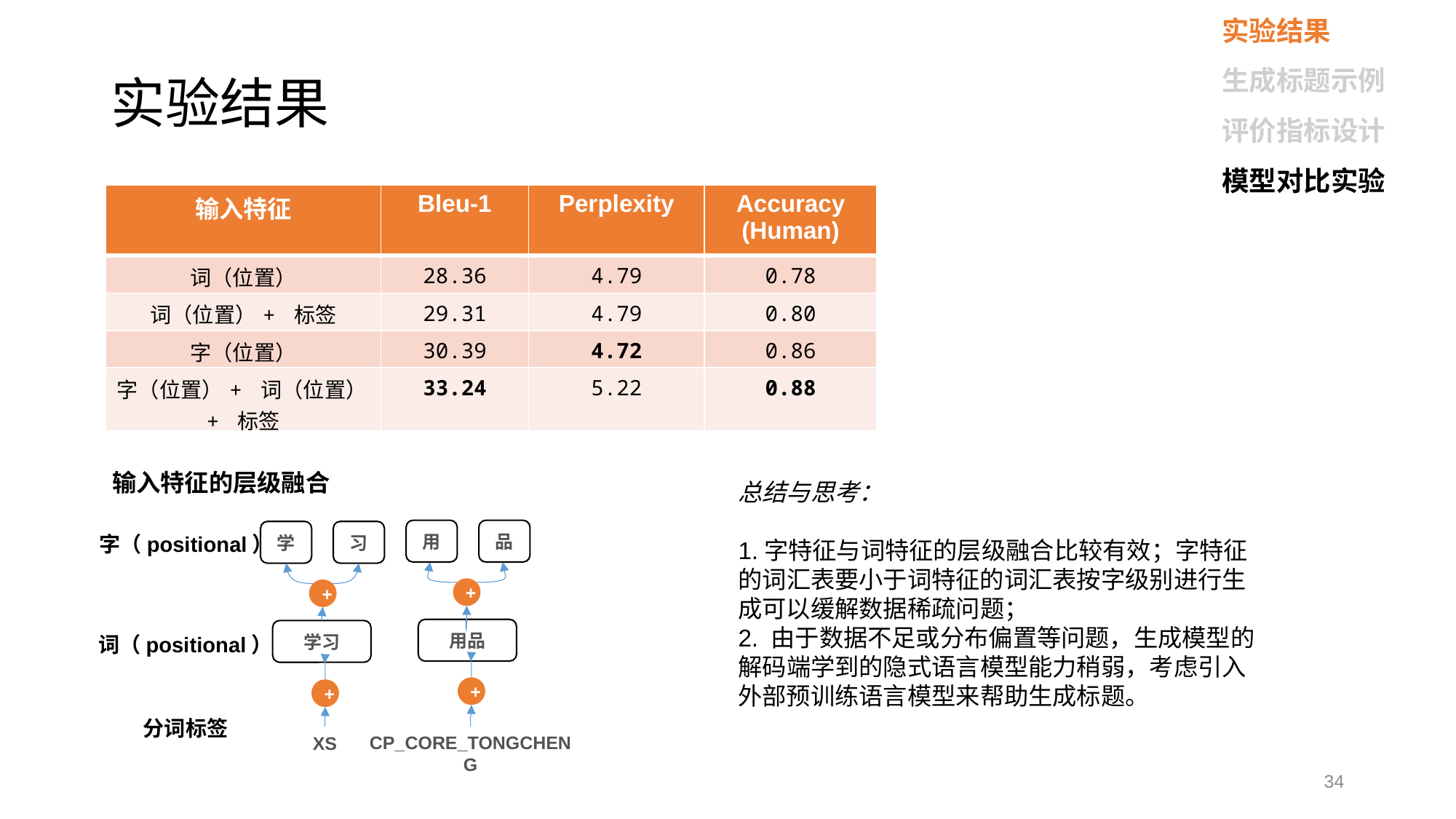

实验结果
生成标题示例
评价指标设计
模型对比实验
# 实验结果
| 输入特征 | Bleu-1 | Perplexity | Accuracy (Human) |
| --- | --- | --- | --- |
| 词（位置） | 28.36 | 4.79 | 0.78 |
| 词（位置）+ 标签 | 29.31 | 4.79 | 0.80 |
| 字（位置） | 30.39 | 4.72 | 0.86 |
| 字（位置）+ 词（位置）+ 标签 | 33.24 | 5.22 | 0.88 |
输入特征的层级融合
总结与思考：

1.字特征与词特征的层级融合比较有效；字特征的词汇表要小于词特征的词汇表按字级别进行生成可以缓解数据稀疏问题；
2. 由于数据不足或分布偏置等问题，生成模型的解码端学到的隐式语言模型能力稍弱，考虑引入外部预训练语言模型来帮助生成标题。
用
品
学
习
字（positional）
+
+
用品
学习
词（positional）
+
+
分词标签
XS
CP_CORE_TONGCHENG
34